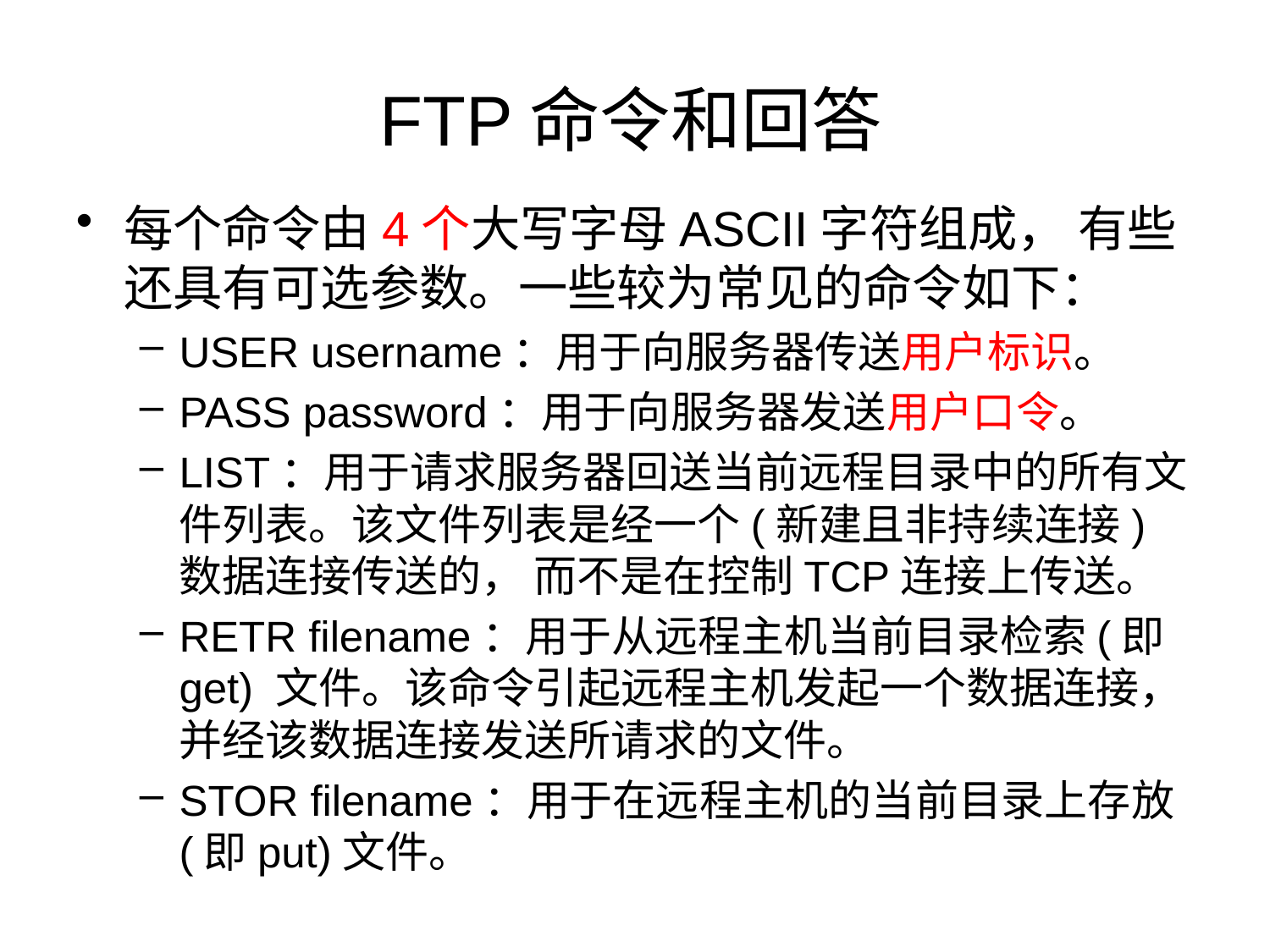

# FTP命令和回答
每个命令由4个大写字母ASCII字符组成， 有些还具有可选参数。一些较为常见的命令如下：
USER username：用于向服务器传送用户标识。
PASS password：用于向服务器发送用户口令。
LIST：用于请求服务器回送当前远程目录中的所有文件列表。该文件列表是经一个(新建且非持续连接) 数据连接传送的， 而不是在控制TCP连接上传送。
RETR filename：用于从远程主机当前目录检索(即get) 文件。该命令引起远程主机发起一个数据连接，并经该数据连接发送所请求的文件。
STOR filename：用于在远程主机的当前目录上存放(即put)文件。